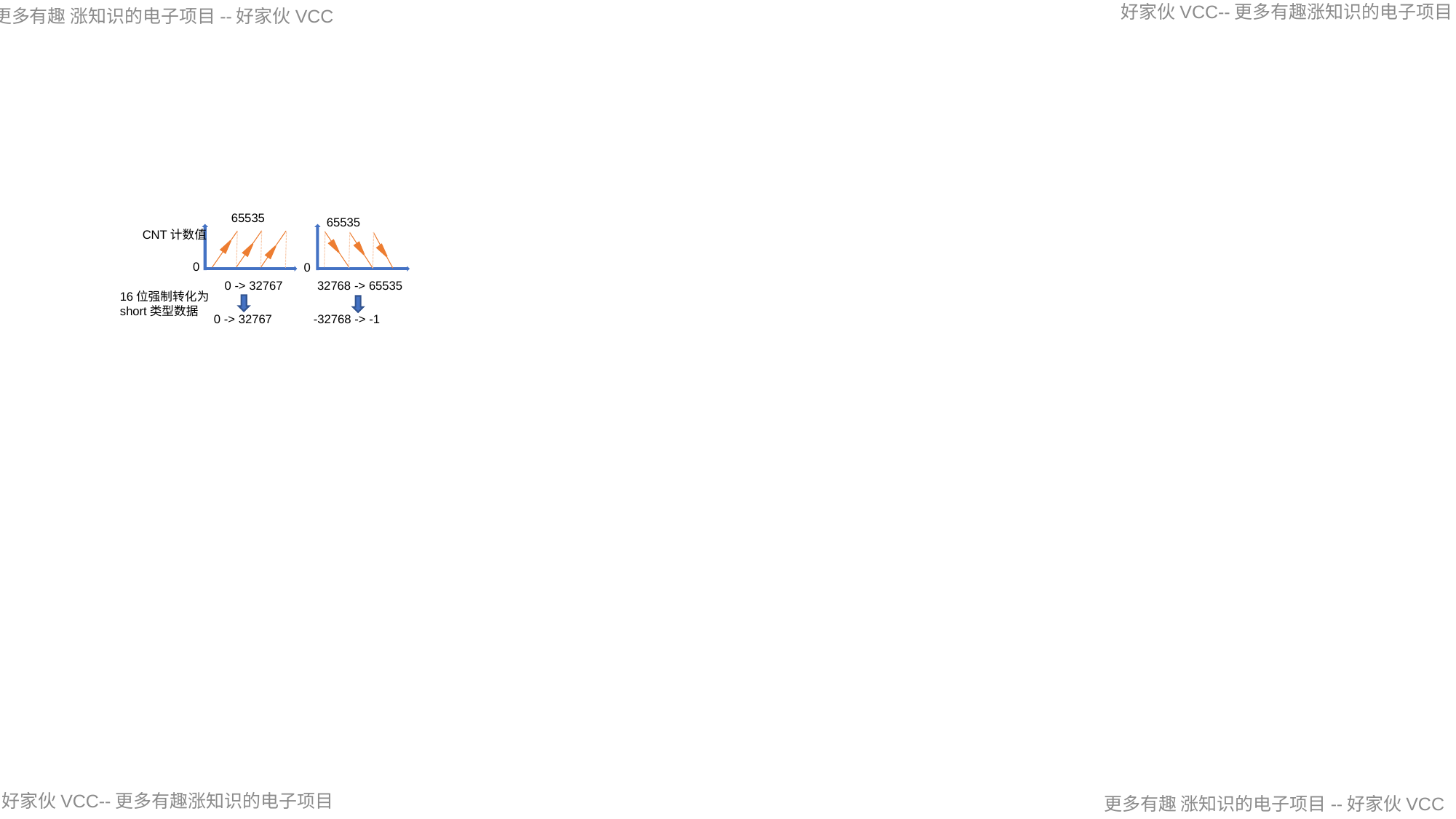

65535
65535
CNT计数值

0
0

0 -> 32767          32768 -> 65535
16位强制转化为
short类型数据

0 -> 32767            -32768 -> -1